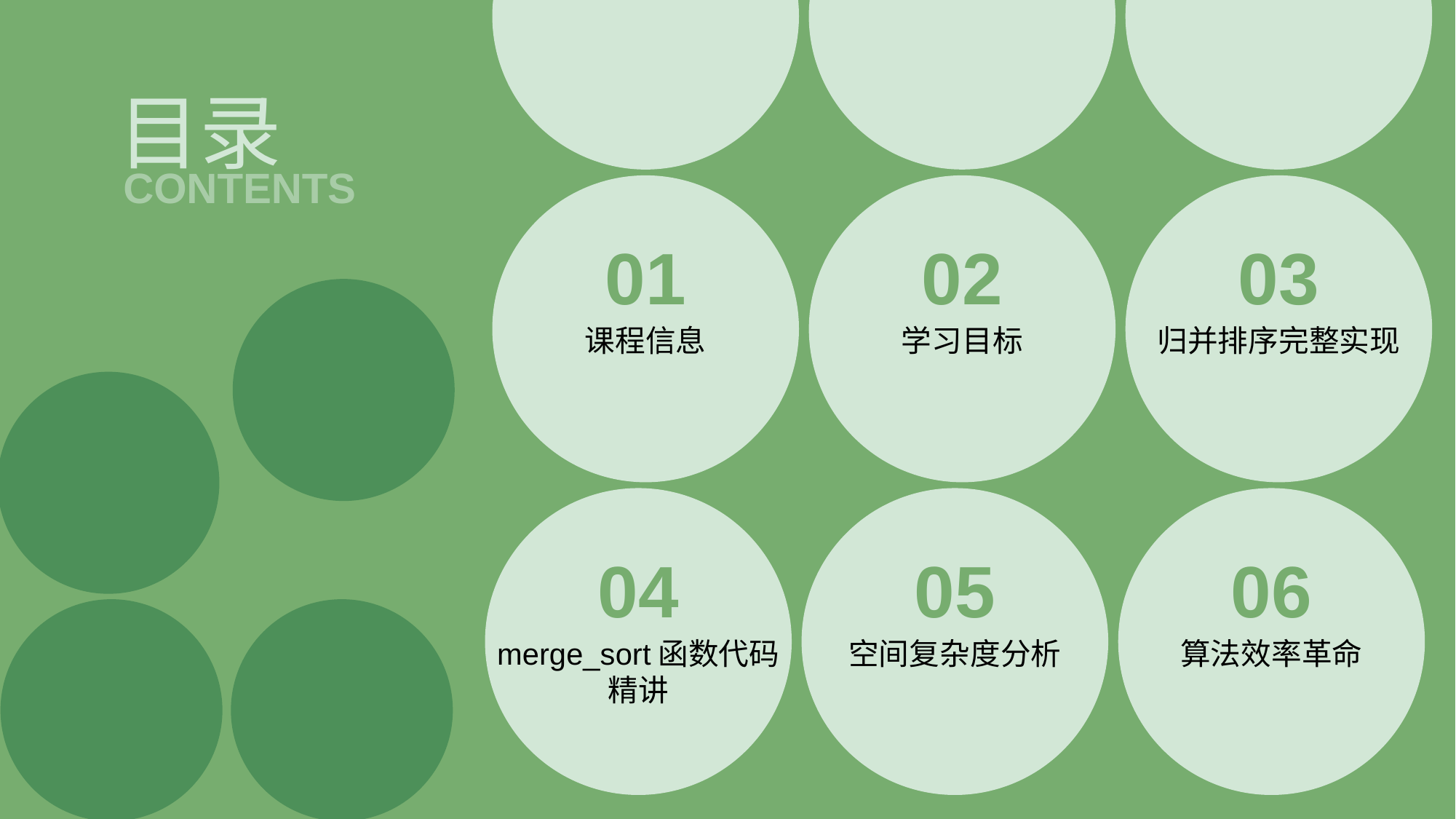

目录
CONTENTS

01
02
03

课程信息
学习目标
归并排序完整实现

04
05
06

merge_sort函数代码精讲
空间复杂度分析
算法效率革命